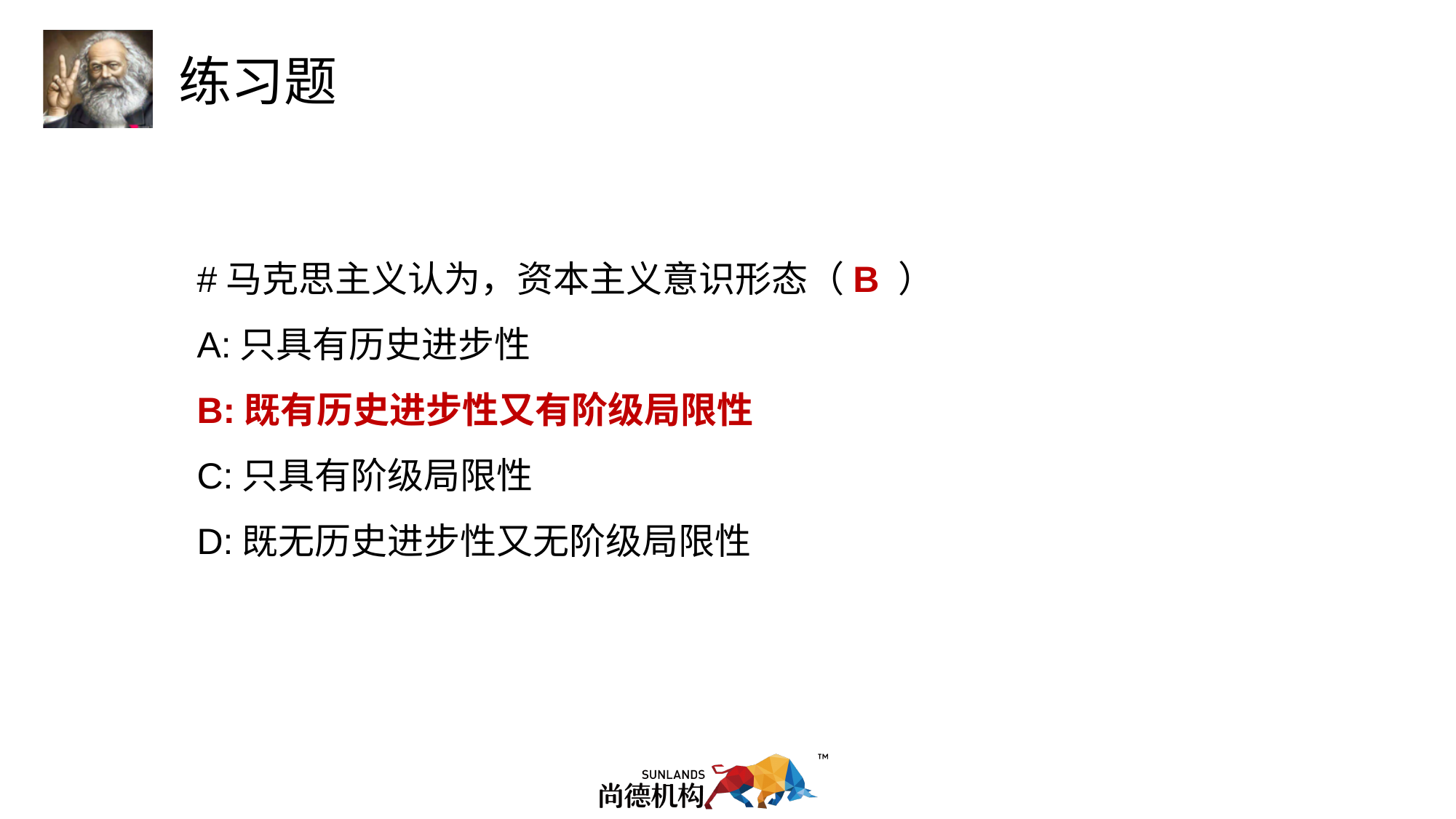

#马克思主义认为，资本主义意识形态（B ）
A:只具有历史进步性
B:既有历史进步性又有阶级局限性
C:只具有阶级局限性
D:既无历史进步性又无阶级局限性